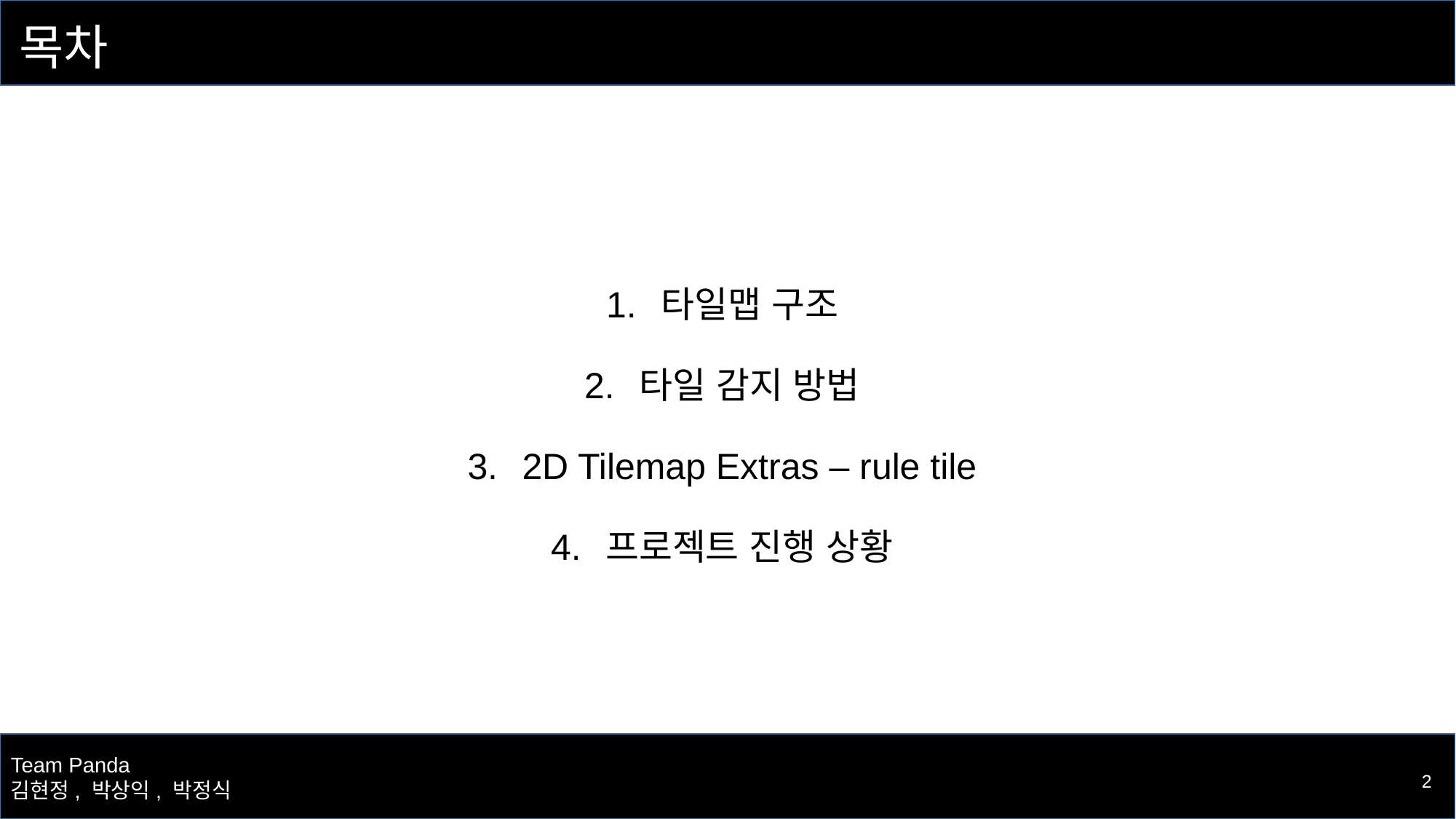

# 목차
타일맵 구조
타일 감지 방법
2D Tilemap Extras – rule tile
프로젝트 진행 상황